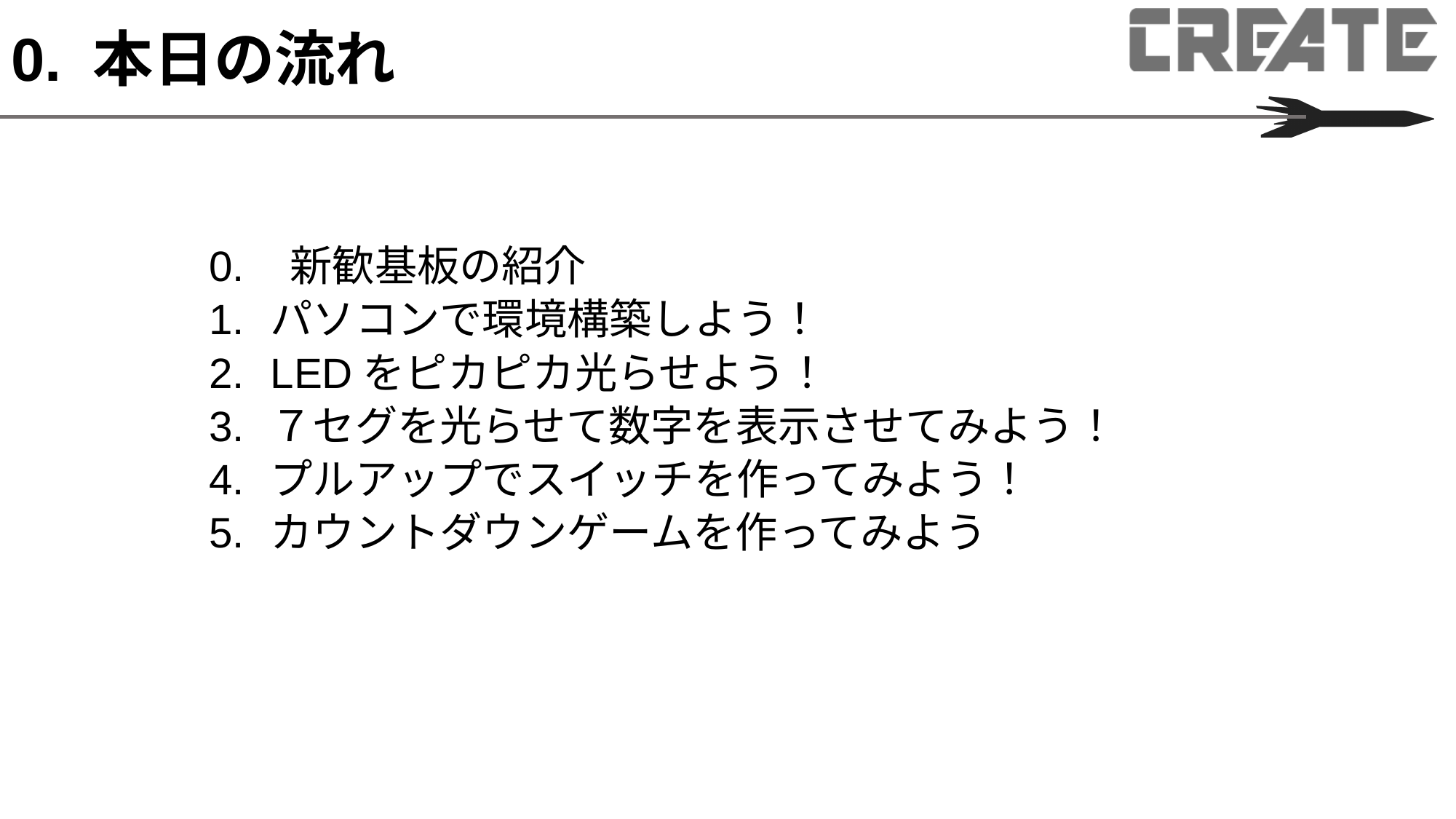

# 0. 本日の流れ

0.   新歓基板の紹介
パソコンで環境構築しよう！
LEDをピカピカ光らせよう！
７セグを光らせて数字を表示させてみよう！
プルアップでスイッチを作ってみよう！
カウントダウンゲームを作ってみよう